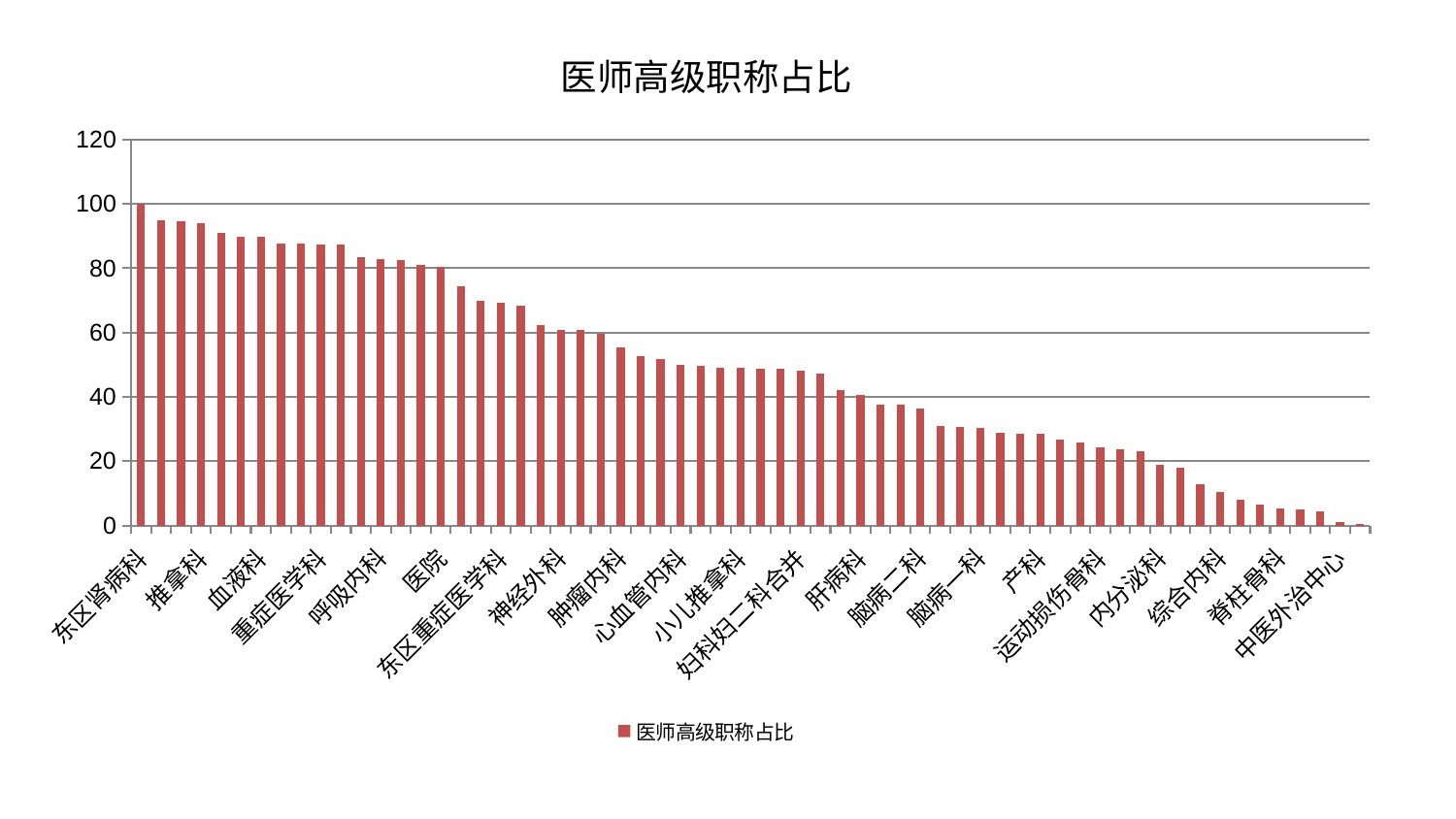

### Chart: 医师高级职称占比

| Category | 医师高级职称占比 |
|---|---|
| 东区肾病科 | 99.99999999999999 |
| 儿科 | 94.92333111181662 |
| 康复科 | 94.4916831502688 |
| 推拿科 | 93.88058630663174 |
| 皮肤科 | 90.87952256223612 |
| 西区重症医学科 | 89.88726966084914 |
| 血液科 | 89.64255215617348 |
| 脑病三科 | 87.80577041199881 |
| 肾病科 | 87.80471886225939 |
| 重症医学科 | 87.31059761041661 |
| 肝胆外科 | 87.27204301554714 |
| 脾胃科消化科合并 | 83.52267699991476 |
| 呼吸内科 | 82.86386080639468 |
| 显微骨科 | 82.69318654949306 |
| 胸外科 | 80.91278928022493 |
| 医院 | 80.50635231999773 |
| 心病二科 | 74.54784007264169 |
| 微创骨科 | 69.98471094551151 |
| 东区重症医学科 | 69.344146390001 |
| 眼科 | 68.38330016454346 |
| 美容皮肤科 | 62.43236608905463 |
| 神经外科 | 60.93927206368311 |
| 男科 | 60.71383156170661 |
| 泌尿外科 | 59.63432512392657 |
| 肿瘤内科 | 55.47188387030016 |
| 消化内科 | 52.779313074897544 |
| 创伤骨科 | 51.67547257801107 |
| 心血管内科 | 49.9369035390141 |
| 小儿骨科 | 49.73652107062963 |
| 乳腺甲状腺外科 | 49.13428588903199 |
| 小儿推拿科 | 49.06632636657019 |
| 肛肠科 | 48.8948375222241 |
| 神经内科 | 48.88428401576484 |
| 妇科妇二科合并 | 48.275693724292374 |
| 耳鼻喉科 | 47.09859258293972 |
| 风湿病科 | 42.0884991738364 |
| 肝病科 | 40.63518569420631 |
| 针灸科 | 37.686699026523605 |
| 肾脏内科 | 37.50392917589799 |
| 脑病二科 | 36.33612175865227 |
| 妇科 | 30.92984779424304 |
| 身心医学科 | 30.489652447381825 |
| 脑病一科 | 30.320394035080025 |
| 心病一科 | 28.783130252072777 |
| 心病四科 | 28.530288146003294 |
| 产科 | 28.4361712875179 |
| 治未病中心 | 26.57327838530574 |
| 关节骨科 | 25.685546615789455 |
| 运动损伤骨科 | 24.417184936856117 |
| 脾胃病科 | 23.822861447352732 |
| 普通外科 | 23.00694309586171 |
| 内分泌科 | 18.991272757513382 |
| 周围血管科 | 17.845844388871736 |
| 妇二科 | 12.763183298151073 |
| 综合内科 | 10.56415435370768 |
| 中医经典科 | 8.084209883211658 |
| 骨科 | 6.460626787867497 |
| 脊柱骨科 | 5.2396670539591526 |
| 口腔科 | 5.094351443654178 |
| 老年医学科 | 4.362070287205966 |
| 中医外治中心 | 0.9600100399399737 |
| 心病三科 | 0.37060378886084605 |
28